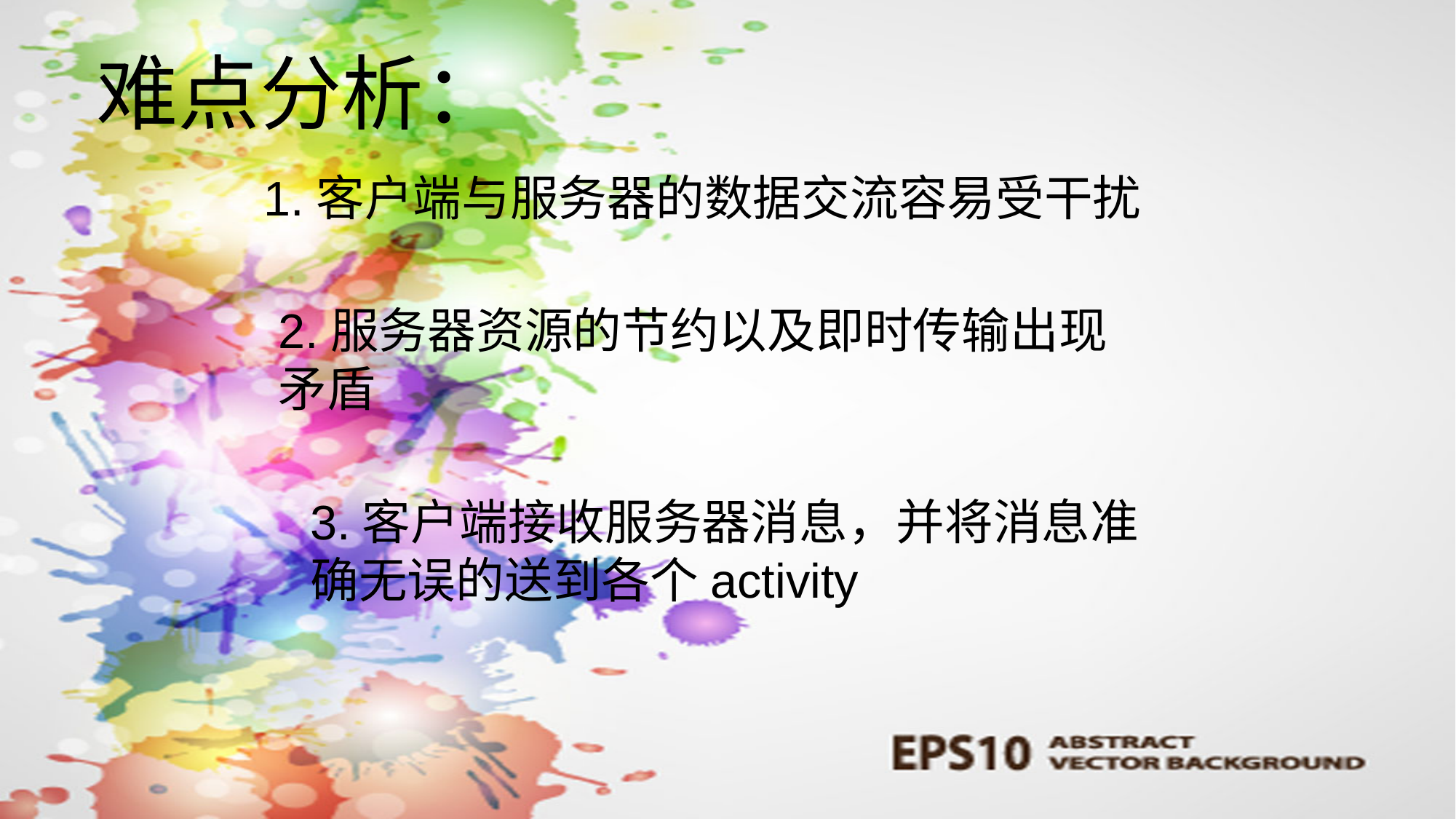

难点分析：
1.客户端与服务器的数据交流容易受干扰
2.服务器资源的节约以及即时传输出现矛盾
3.客户端接收服务器消息，并将消息准确无误的送到各个activity